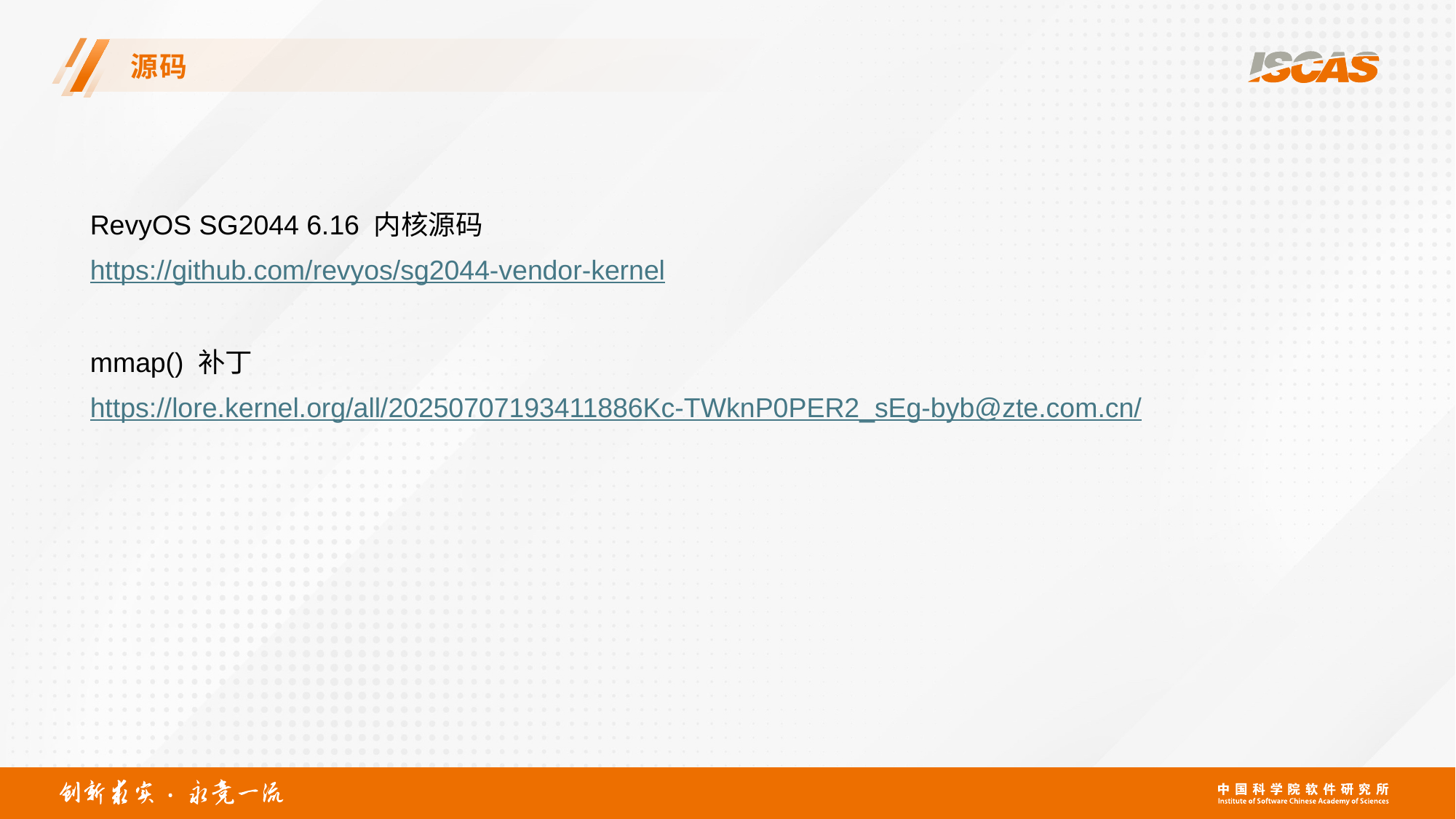

# 源码
RevyOS SG2044 6.16 内核源码
https://github.com/revyos/sg2044-vendor-kernel

mmap() 补丁
https://lore.kernel.org/all/20250707193411886Kc-TWknP0PER2_sEg-byb@zte.com.cn/